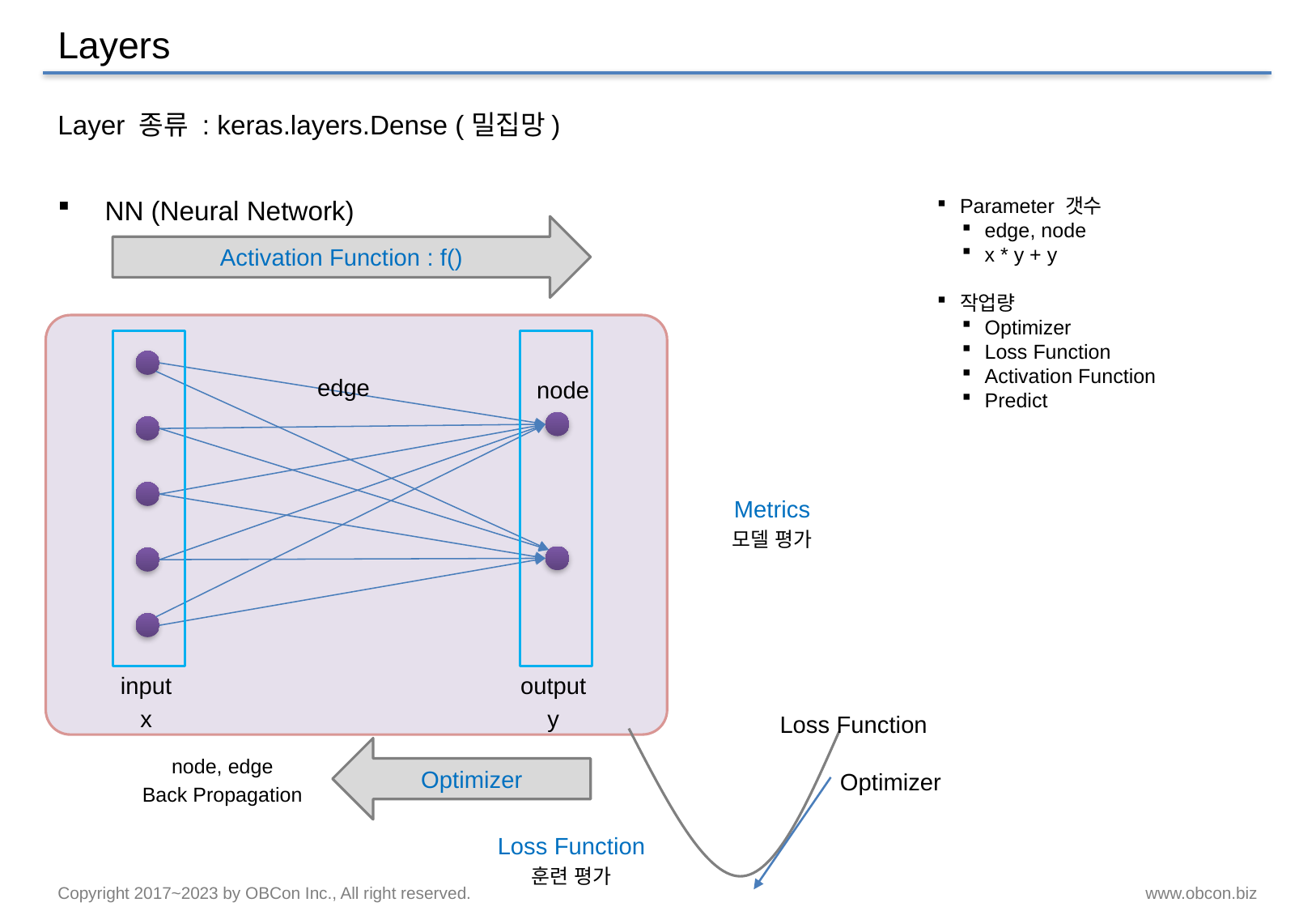

# Layers
Layer 종류 : keras.layers.Dense (밀집망)
NN (Neural Network)
Parameter 갯수
edge, node
x * y + y

작업량
Optimizer
Loss Function
Activation Function
Predict

Activation Function : f()

edge
node

Metrics
모델 평가

input
x
output
y
Loss Function

Optimizer
node, edge
Back Propagation
Optimizer
Loss Function
훈련 평가